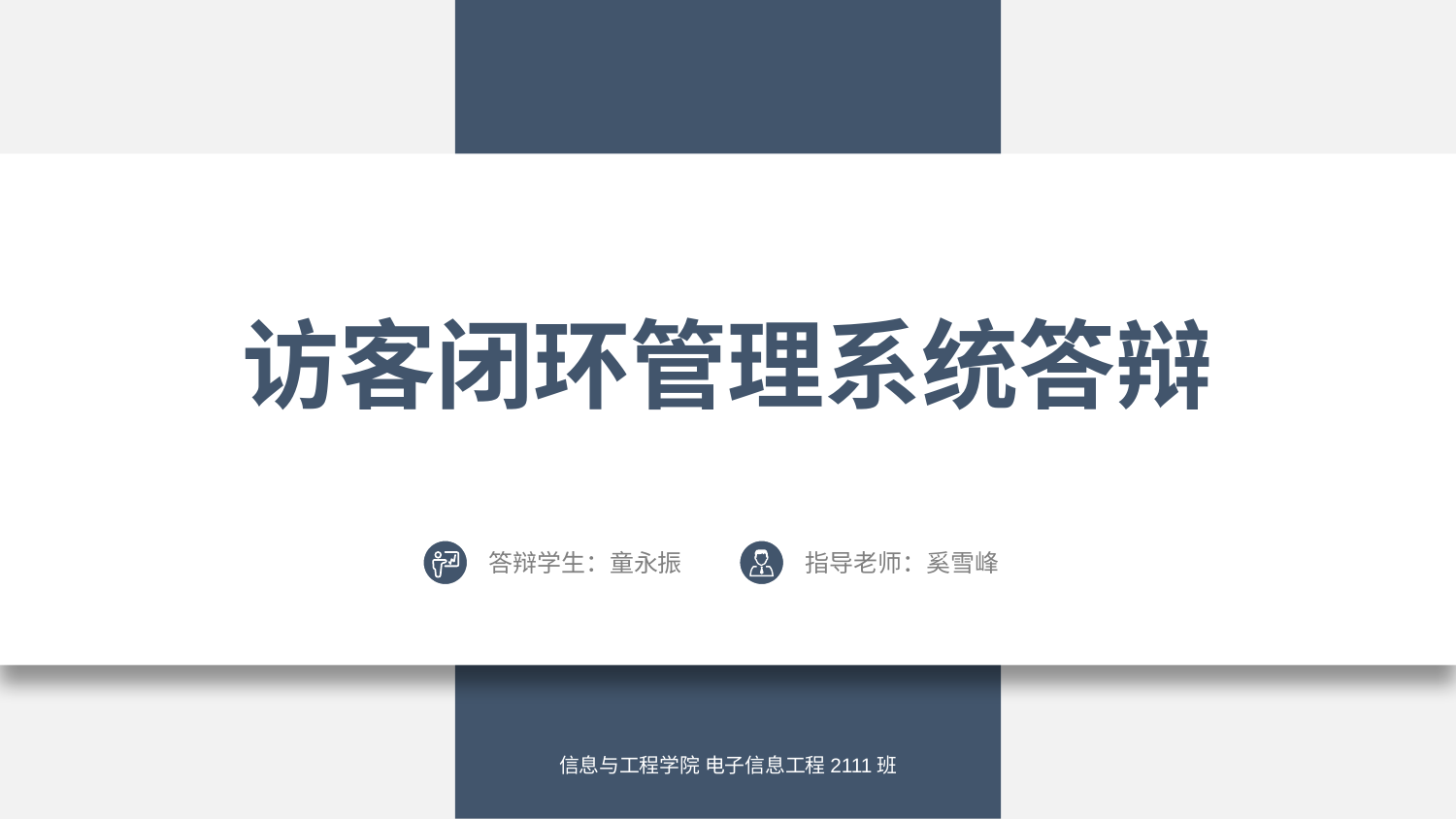

访客闭环管理系统答辩

答辩学生：童永振
指导老师：奚雪峰

信息与工程学院 电子信息工程2111班